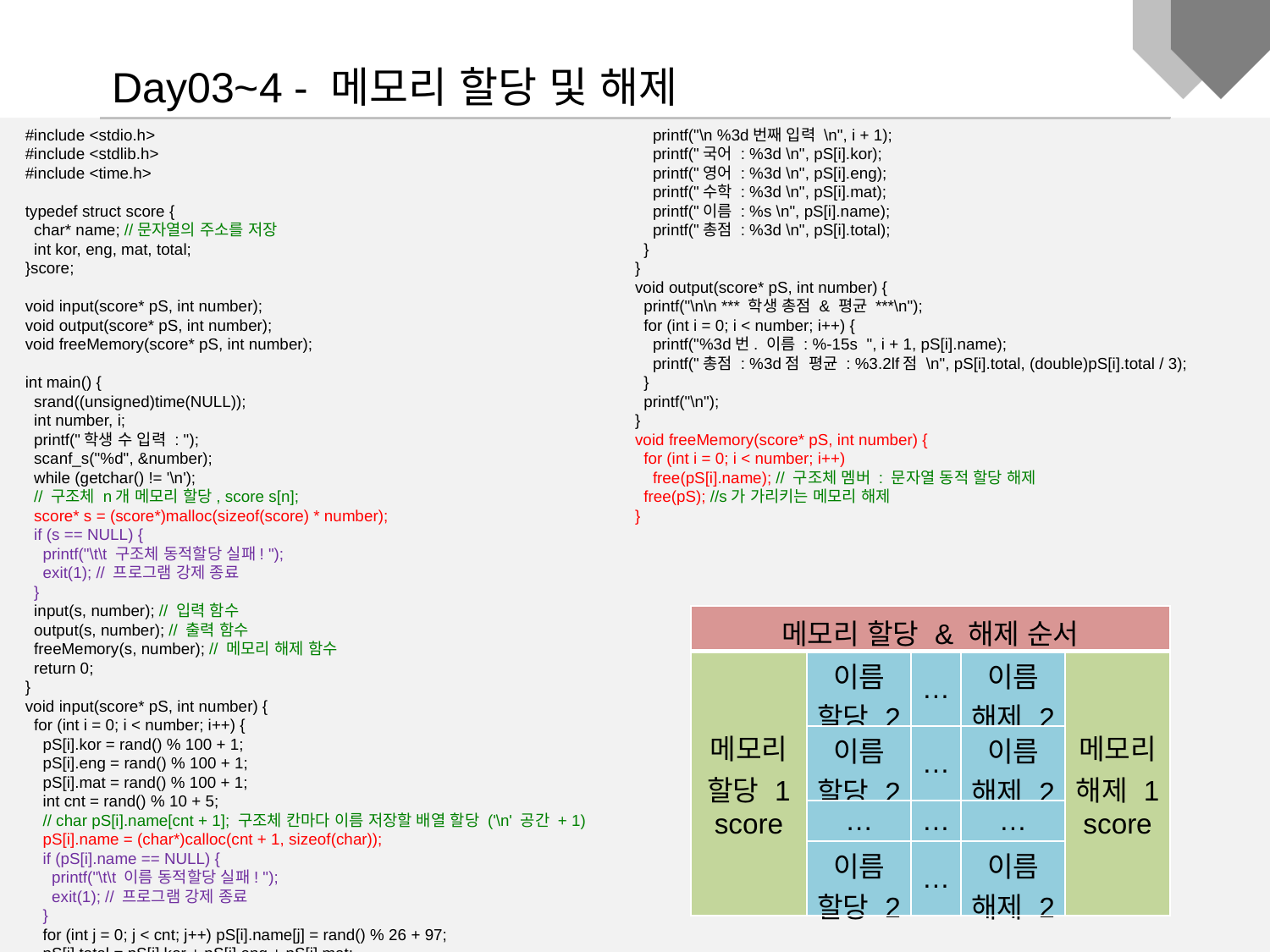

Day03~4 - 메모리 할당 및 해제
#include <stdio.h>
#include <stdlib.h>
#include <time.h>

typedef struct score {
  char* name; //문자열의 주소를 저장
  int kor, eng, mat, total;
}score;

void input(score* pS, int number);
void output(score* pS, int number);
void freeMemory(score* pS, int number);

int main() {
  srand((unsigned)time(NULL));
  int number, i;
  printf("학생 수 입력 : ");
  scanf_s("%d", &number);
  while (getchar() != '\n');
  // 구조체 n개 메모리 할당, score s[n];
  score* s = (score*)malloc(sizeof(score) * number);
  if (s == NULL) {
    printf("\t\t 구조체 동적할당 실패! ");
    exit(1); // 프로그램 강제 종료
  }
  input(s, number); // 입력 함수
  output(s, number); // 출력 함수
  freeMemory(s, number); // 메모리 해제 함수
  return 0;
}
void input(score* pS, int number) {
  for (int i = 0; i < number; i++) {
    pS[i].kor = rand() % 100 + 1;
    pS[i].eng = rand() % 100 + 1;
    pS[i].mat = rand() % 100 + 1;
    int cnt = rand() % 10 + 5;
    // char pS[i].name[cnt + 1]; 구조체 칸마다 이름 저장할 배열 할당 ('\n' 공간 + 1)
    pS[i].name = (char*)calloc(cnt + 1, sizeof(char));
    if (pS[i].name == NULL) {
      printf("\t\t 이름 동적할당 실패! ");
      exit(1); // 프로그램 강제 종료
    }
    for (int j = 0; j < cnt; j++) pS[i].name[j] = rand() % 26 + 97;
    pS[i].total = pS[i].kor + pS[i].eng + pS[i].mat;
    printf("\n %3d번째 입력 \n", i + 1);
    printf("국어 : %3d \n", pS[i].kor);
    printf("영어 : %3d \n", pS[i].eng);
    printf("수학 : %3d \n", pS[i].mat);
    printf("이름 : %s \n", pS[i].name);
    printf("총점 : %3d \n", pS[i].total);
  }
}
void output(score* pS, int number) {
  printf("\n\n *** 학생 총점 & 평균 ***\n");
  for (int i = 0; i < number; i++) {
    printf("%3d번. 이름 : %-15s  ", i + 1, pS[i].name);
    printf("총점 : %3d점  평균 : %3.2lf점 \n", pS[i].total, (double)pS[i].total / 3);
  }
  printf("\n");
}
void freeMemory(score* pS, int number) {
  for (int i = 0; i < number; i++)
    free(pS[i].name); // 구조체 멤버 : 문자열 동적 할당 해제
  free(pS); //s가 가리키는 메모리 해제
}
| 메모리 할당 & 해제 순서 |  |  |  |  |
| --- | --- | --- | --- | --- |
| 메모리 할당 1 score | 이름 할당 2 | … | 이름 해제 2 | 메모리 해제 1 score |
|  | 이름 할당 2 | … | 이름 해제 2 |  |
|  | … | … | … |  |
|  | 이름 할당 2 | … | 이름 해제 2 |  |